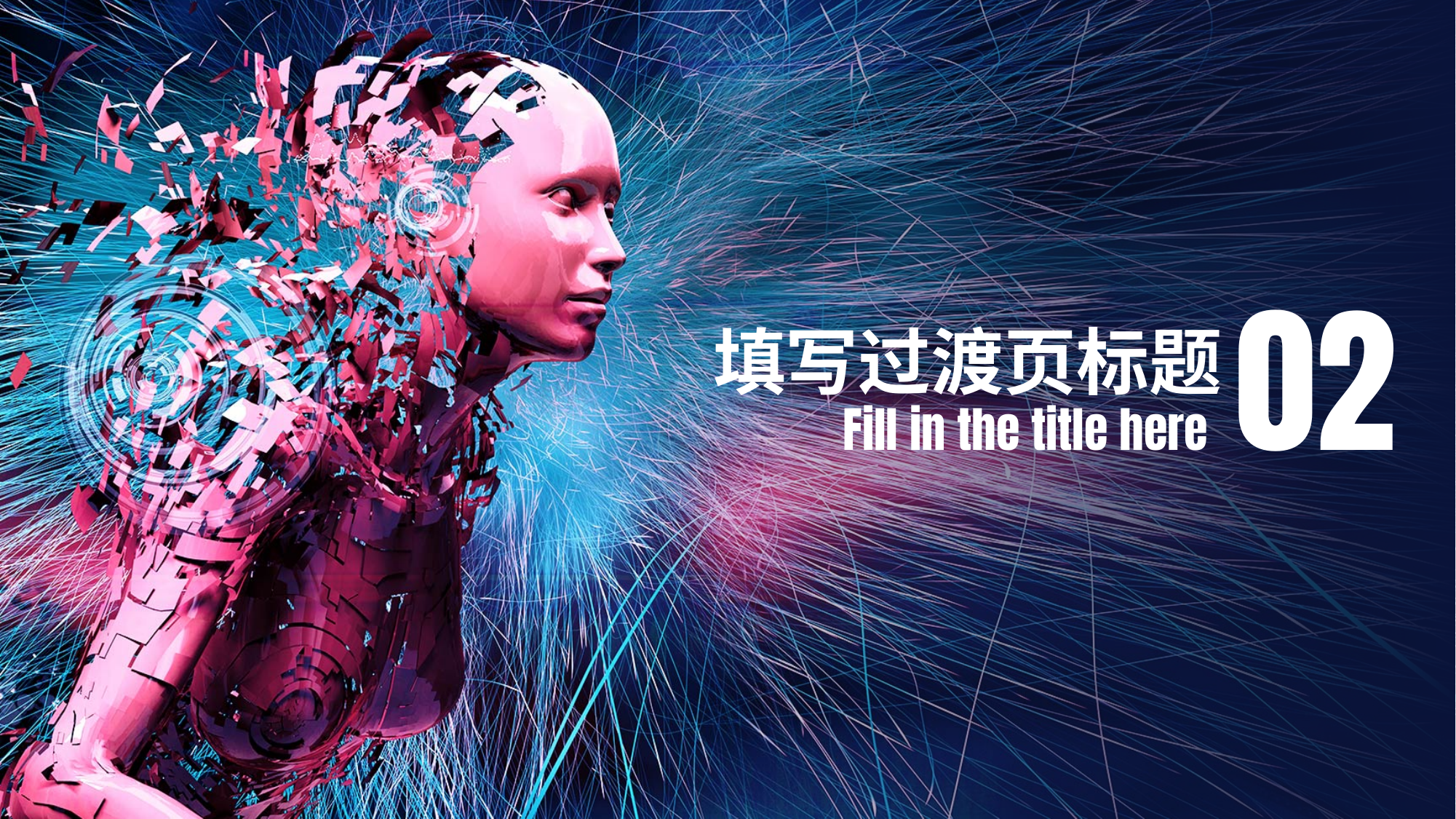

02
填写过渡页标题
Fill in the title here